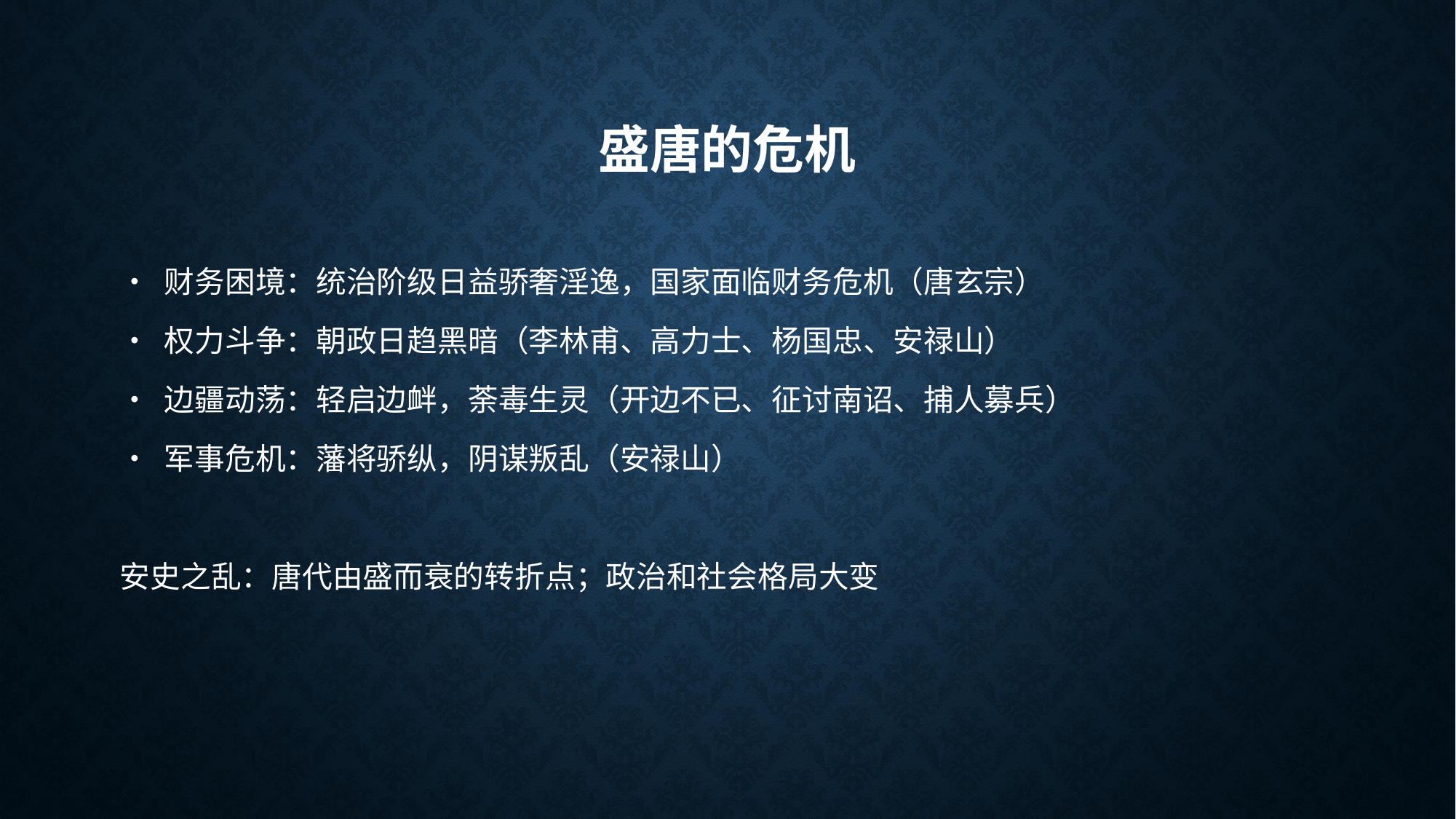

# 盛唐的危机
• 财务困境：统治阶级日益骄奢淫逸，国家面临财务危机（唐玄宗）
• 权力斗争：朝政日趋黑暗（李林甫、高力士、杨国忠、安禄山）
• 边疆动荡：轻启边衅，荼毒生灵（开边不已、征讨南诏、捕人募兵）
• 军事危机：藩将骄纵，阴谋叛乱（安禄山）

安史之乱：唐代由盛而衰的转折点；政治和社会格局大变